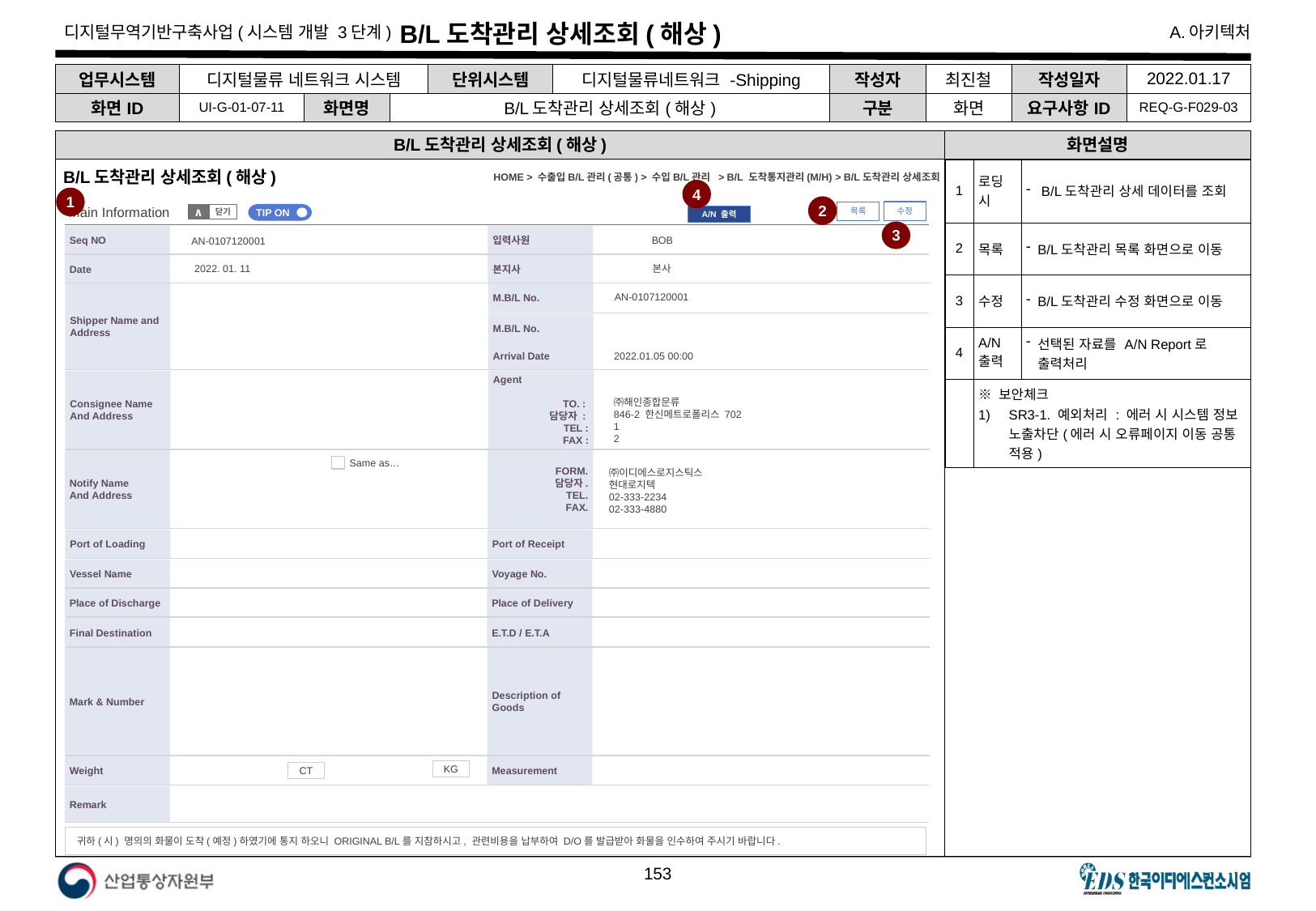

# B/L도착관리 상세조회(해상)
| 업무시스템 | 디지털물류 네트워크 시스템 |  |  | 단위시스템 | 디지털물류네트워크 -Shipping | 작성자 | 최진철 | 작성일자 | 2022.01.17 |
| --- | --- | --- | --- | --- | --- | --- | --- | --- | --- |
| 화면ID | UI-G-01-07-11 | 화면명 | B/L도착관리 상세조회(해상) |  |  | 구분 | 화면 | 요구사항ID | REQ-G-F029-03 |
B/L도착관리 상세조회(해상)
화면설명

| 1 | 로딩 시 | B/L도착관리 상세 데이터를 조회 |
| --- | --- | --- |
| 2 | 목록 | B/L도착관리 목록 화면으로 이동 |
| 3 | 수정 | B/L도착관리 수정 화면으로 이동 |
| 4 | A/N 출력 | 선택된 자료를 A/N Report로 출력처리 |
|  | ※ 보안체크 SR3-1. 예외처리 : 에러 시 시스템 정보 노출차단(에러 시 오류페이지 이동 공통 적용) |  |
B/L도착관리 상세조회(해상)
HOME > 수출입B/L관리(공통) > 수입B/L관리  > B/L 도착통지관리(M/H) > B/L도착관리 상세조회

4
1
2
Main Information
수정
목록
TIP ON

닫기
∧
A/N 출력
3
Seq NO
입력사원
BOB
AN-0107120001
Date
본지사
본사
2022. 01. 11
Shipper Name and
Address
M.B/L No.
AN-0107120001
M.B/L No.
Arrival Date
2022.01.05 00:00
Consignee Name
And Address
Agent

TO. :
담당자 :
TEL :
FAX :
㈜해인종합문류
846-2 한신메트로폴리스 702
1
2
Notify Name
And Address
FORM.
담당자.
TEL.
FAX.

Same as…
㈜이디에스로지스틱스
현대로지텍
02-333-2234
02-333-4880
Port of Loading
Port of Receipt
Vessel Name
Voyage No.
Place of Discharge
Place of Delivery
Final Destination
E.T.D / E.T.A
Mark & Number
Description of Goods
Weight
Measurement
KG
CT
Remark
귀하(시) 명의의 화물이 도착(예정)하였기에 통지 하오니 ORIGINAL B/L를 지참하시고, 관련비용을 납부하여 D/O를 발급받아 화물을 인수하여 주시기 바랍니다.